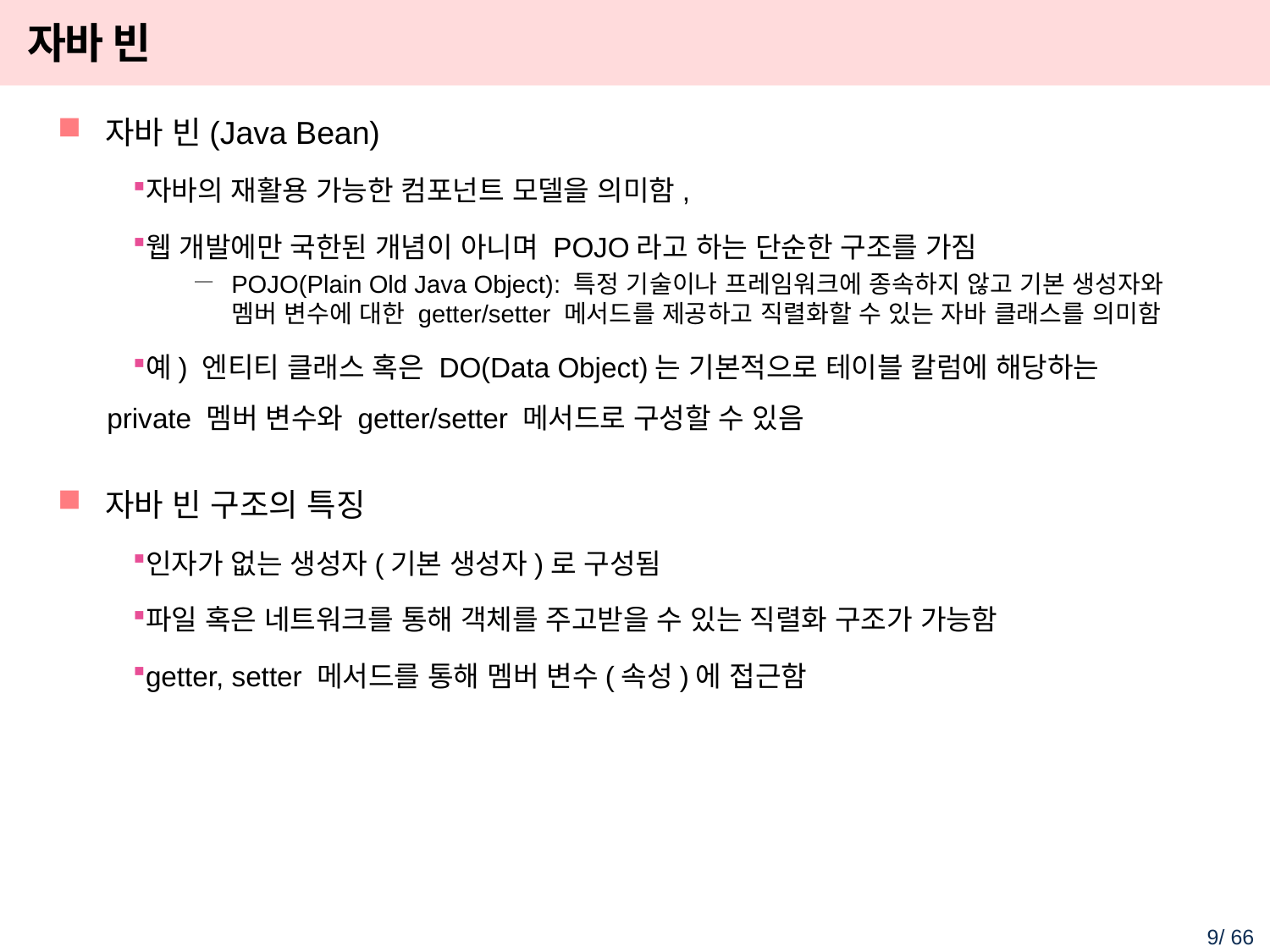

# 자바 빈
자바 빈(Java Bean)
자바의 재활용 가능한 컴포넌트 모델을 의미함,
웹 개발에만 국한된 개념이 아니며 POJO라고 하는 단순한 구조를 가짐
POJO(Plain Old Java Object): 특정 기술이나 프레임워크에 종속하지 않고 기본 생성자와 멤버 변수에 대한 getter/setter 메서드를 제공하고 직렬화할 수 있는 자바 클래스를 의미함
예) 엔티티 클래스 혹은 DO(Data Object)는 기본적으로 테이블 칼럼에 해당하는 private 멤버 변수와 getter/setter 메서드로 구성할 수 있음

자바 빈 구조의 특징
인자가 없는 생성자(기본 생성자)로 구성됨
파일 혹은 네트워크를 통해 객체를 주고받을 수 있는 직렬화 구조가 가능함
getter, setter 메서드를 통해 멤버 변수(속성)에 접근함